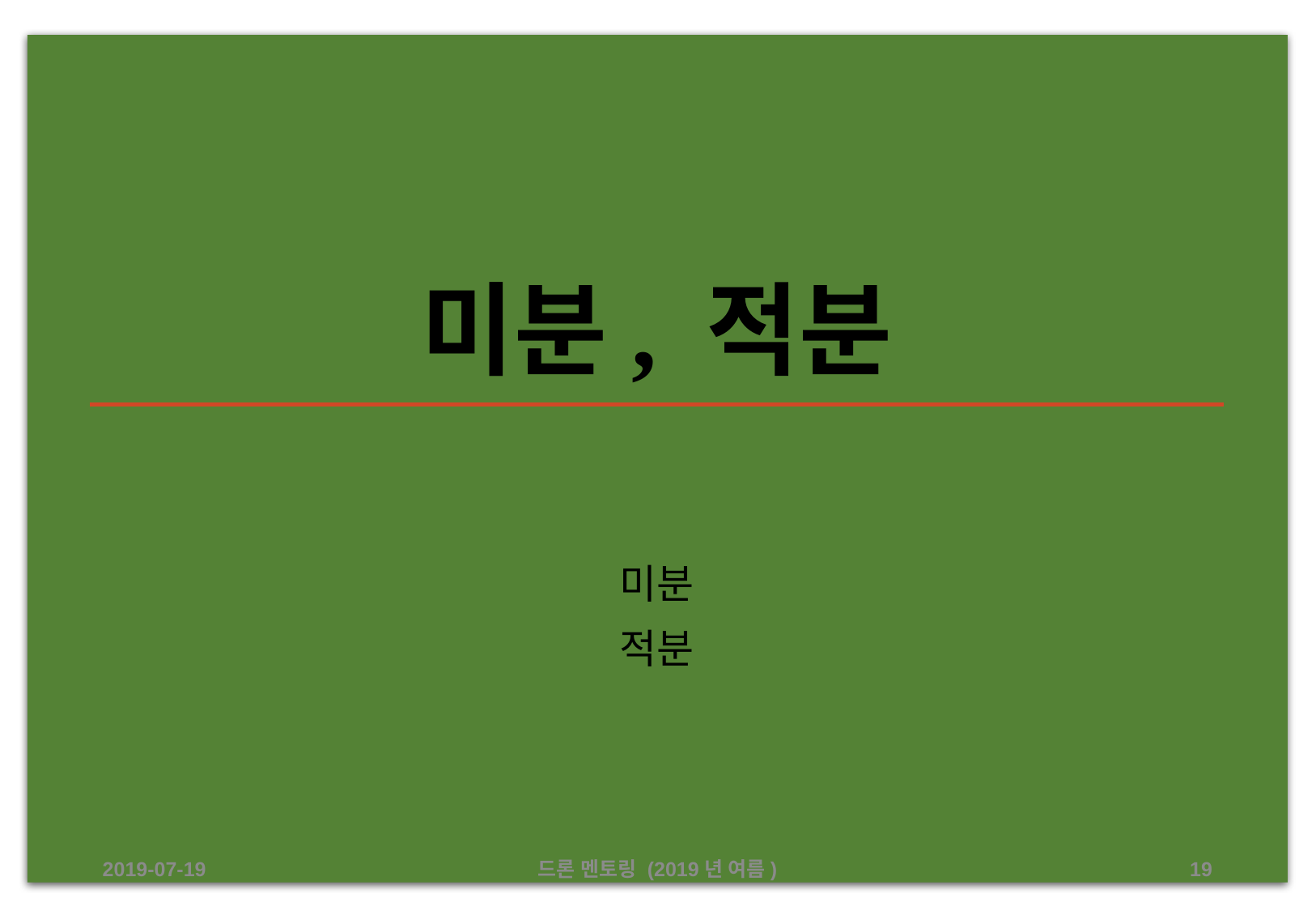

# 미분, 적분
미분
적분
2019-07-19
드론 멘토링 (2019년 여름)
19